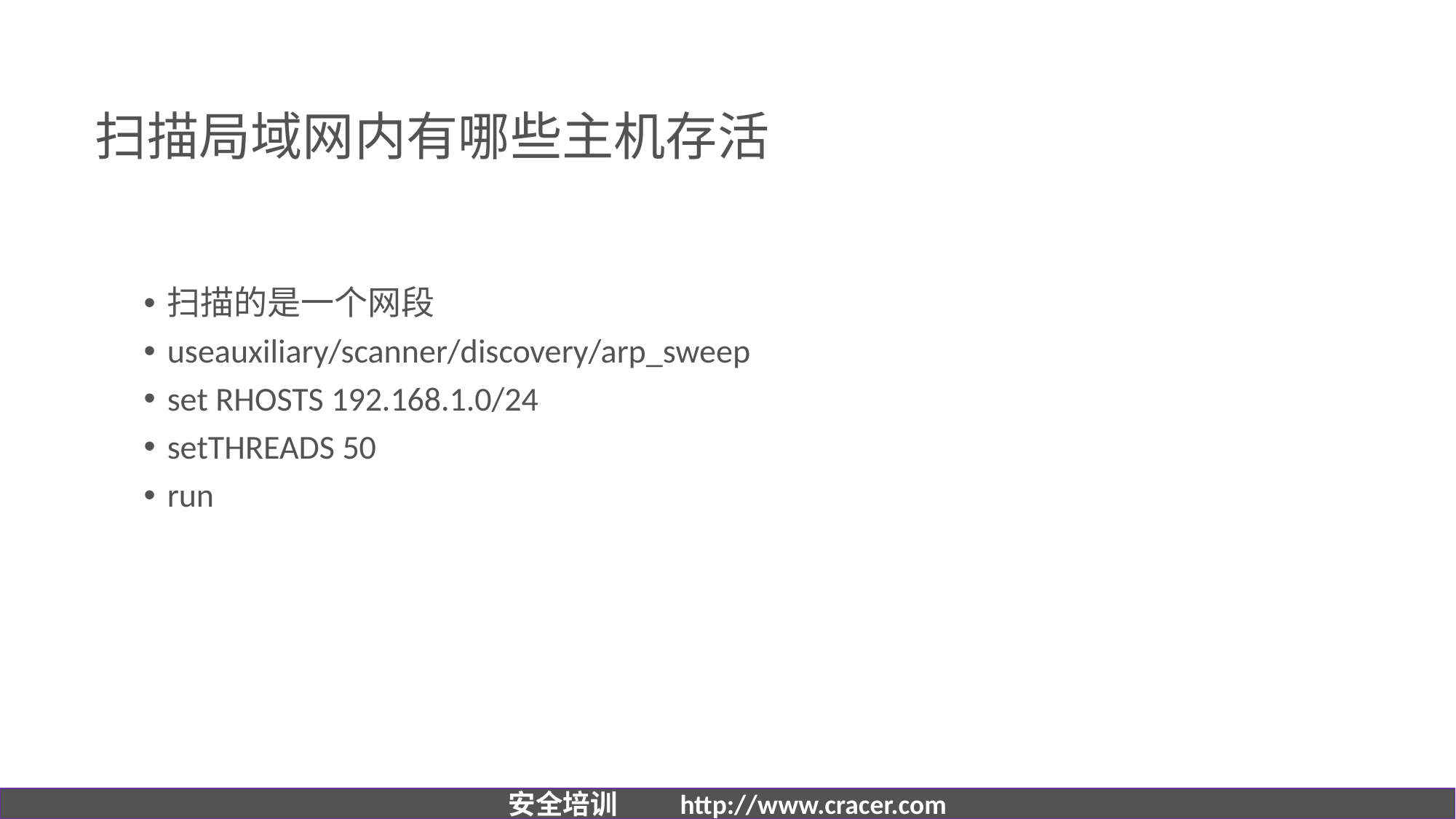

# 扫描局域网内有哪些主机存活
扫描的是一个网段
useauxiliary/scanner/discovery/arp_sweep
set RHOSTS 192.168.1.0/24
setTHREADS 50
run